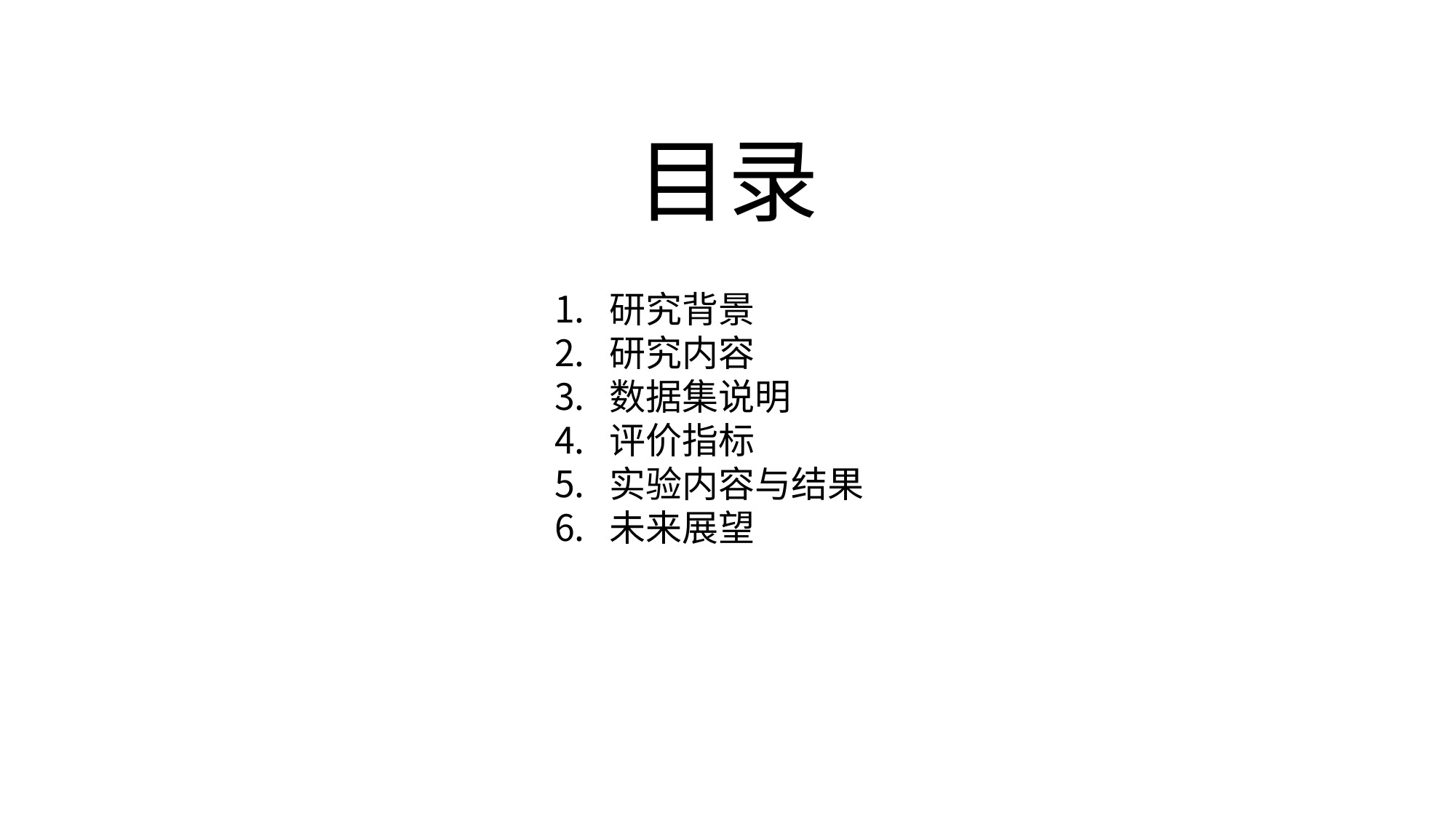

# 目录
研究背景
研究内容
数据集说明
评价指标
实验内容与结果
未来展望